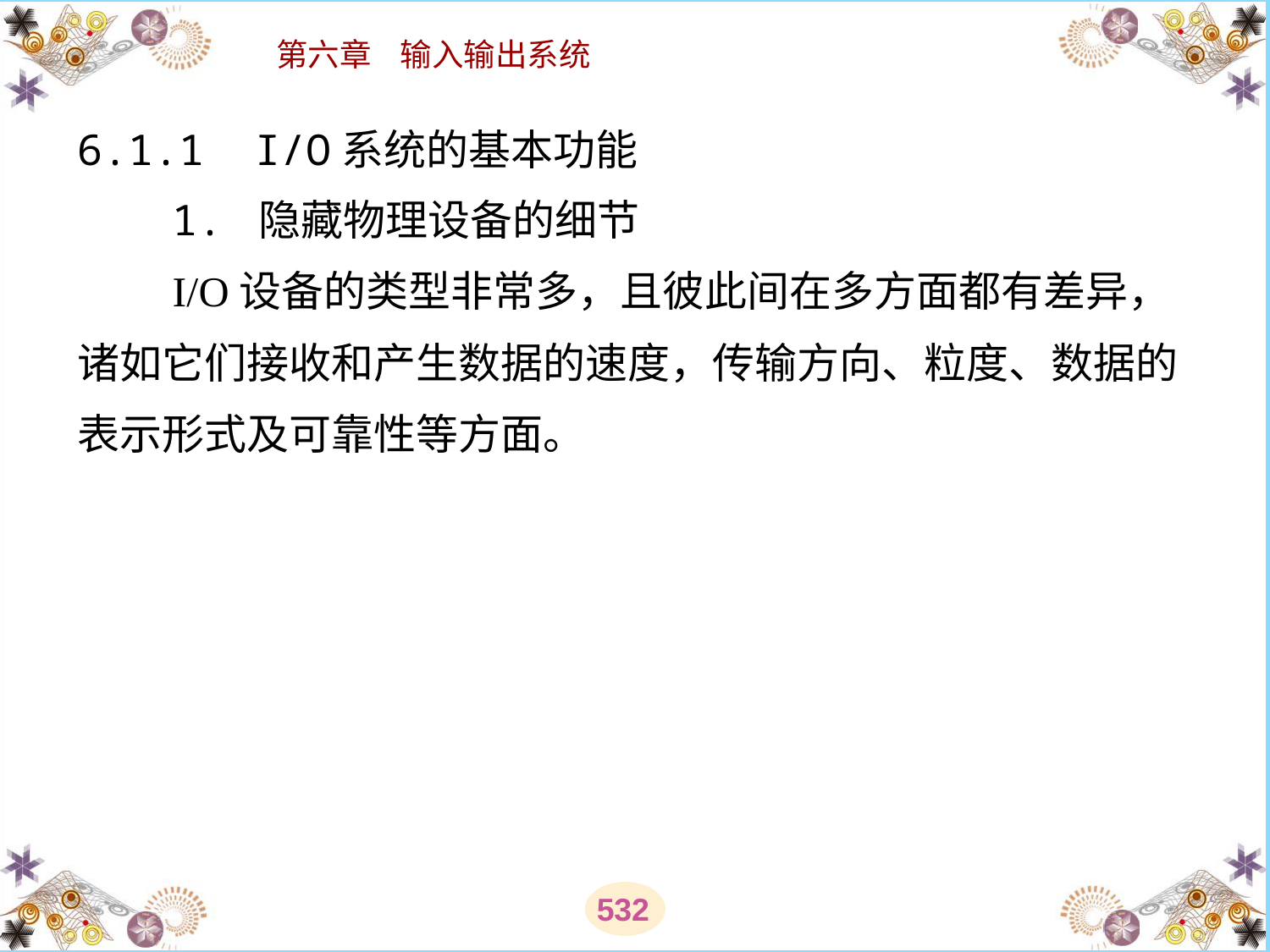

# 6.1.1  I/O系统的基本功能 　　1. 隐藏物理设备的细节 　　I/O设备的类型非常多，且彼此间在多方面都有差异，诸如它们接收和产生数据的速度，传输方向、粒度、数据的表示形式及可靠性等方面。